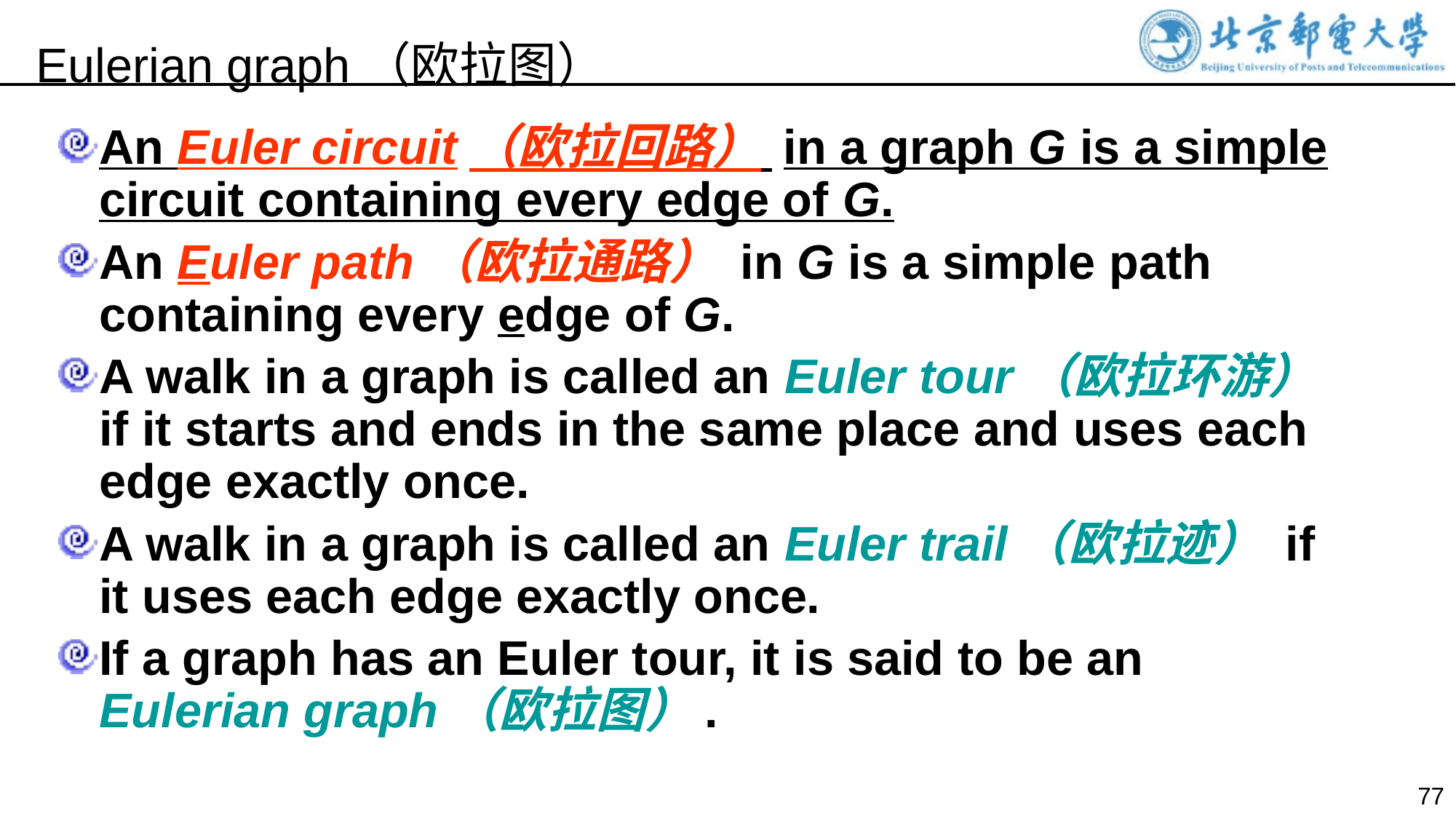

Eulerian graph（欧拉图）
An Euler circuit（欧拉回路） in a graph G is a simple circuit containing every edge of G.
An Euler path（欧拉通路） in G is a simple path containing every edge of G.
A walk in a graph is called an Euler tour（欧拉环游） if it starts and ends in the same place and uses each edge exactly once.
A walk in a graph is called an Euler trail（欧拉迹） if it uses each edge exactly once.
If a graph has an Euler tour, it is said to be an Eulerian graph（欧拉图）.